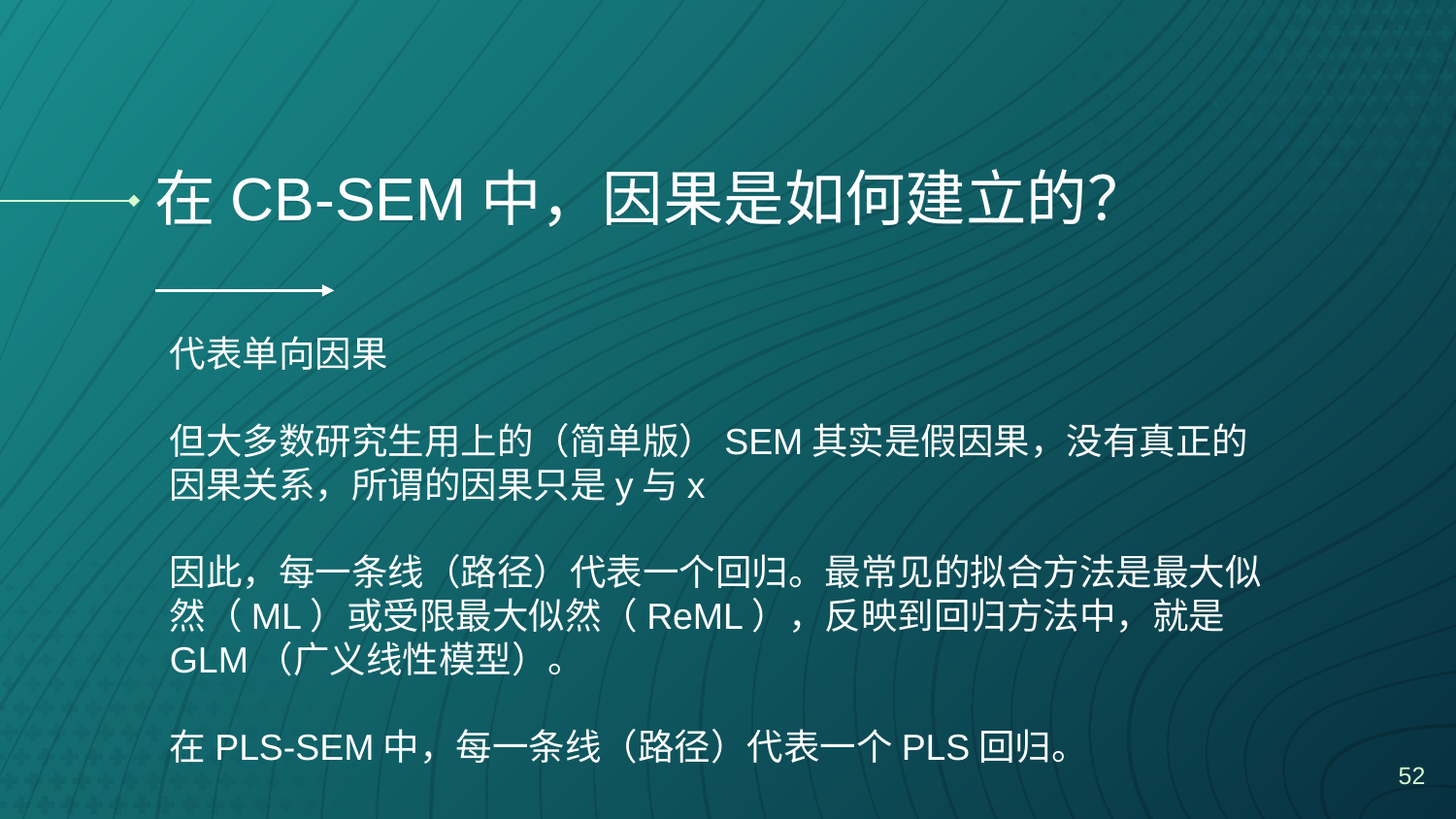

# 在CB-SEM中，因果是如何建立的？
代表单向因果

但大多数研究生用上的（简单版）SEM其实是假因果，没有真正的因果关系，所谓的因果只是y与x

因此，每一条线（路径）代表一个回归。最常见的拟合方法是最大似然（ML）或受限最大似然（ReML），反映到回归方法中，就是GLM（广义线性模型）。

在PLS-SEM中，每一条线（路径）代表一个PLS回归。
52